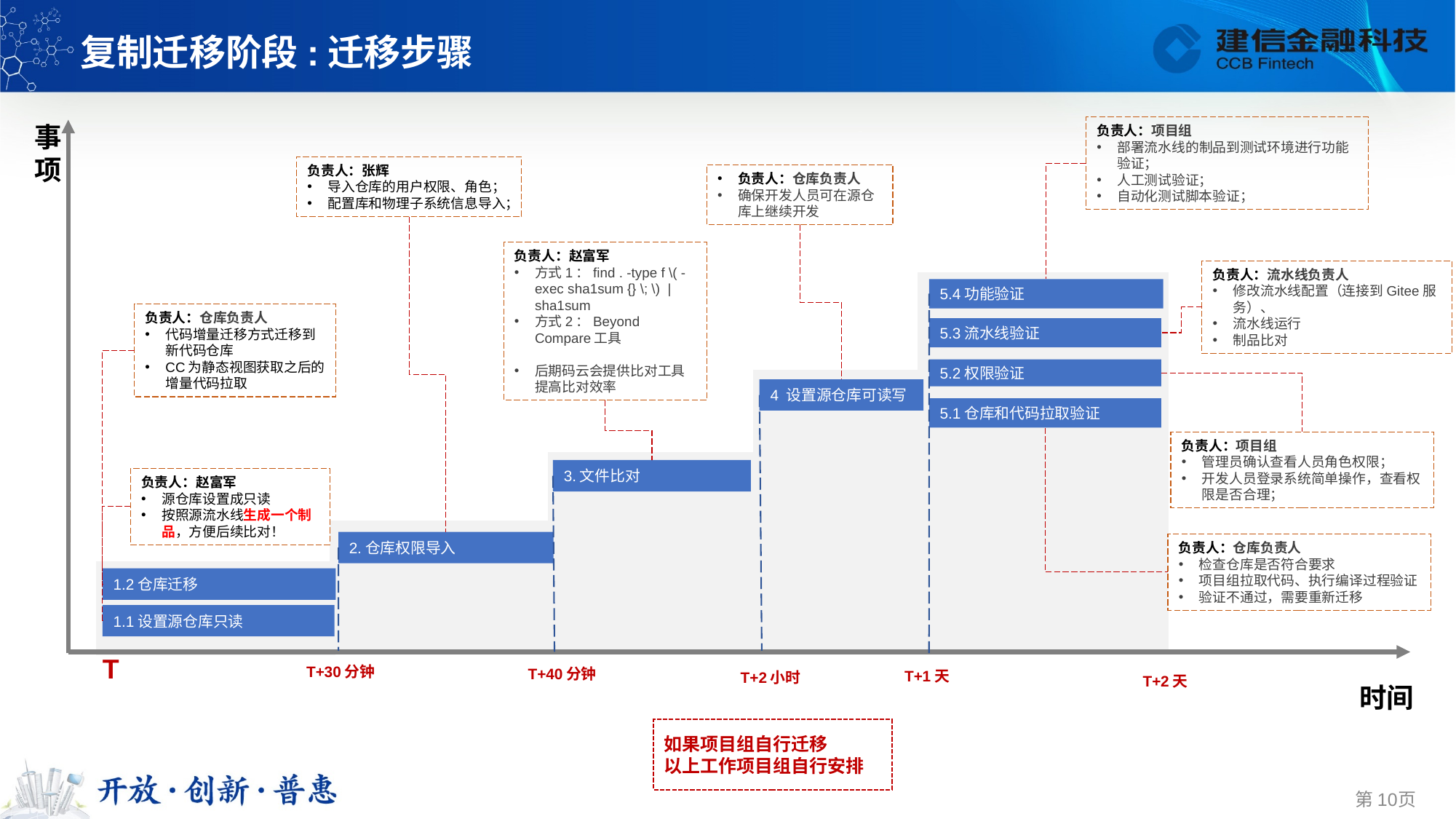

复制迁移阶段:迁移步骤
事
项
负责人：项目组
部署流水线的制品到测试环境进行功能验证；
人工测试验证；
自动化测试脚本验证；
负责人：张辉
导入仓库的用户权限、角色；
配置库和物理子系统信息导入；
负责人：仓库负责人
确保开发人员可在源仓库上继续开发
负责人：赵富军
方式1：find . -type f \( -exec sha1sum {} \; \)  | sha1sum
方式2：Beyond Compare工具

后期码云会提供比对工具提高比对效率
负责人：流水线负责人
修改流水线配置（连接到Gitee服务）、
流水线运行
制品比对

5.4功能验证
负责人：仓库负责人
代码增量迁移方式迁移到新代码仓库
CC为静态视图获取之后的增量代码拉取
5.3流水线验证
5.2权限验证

4 设置源仓库可读写
5.1仓库和代码拉取验证
负责人：项目组
管理员确认查看人员角色权限；
开发人员登录系统简单操作，查看权限是否合理；

3.文件比对
负责人：赵富军
源仓库设置成只读
按照源流水线生成一个制品，方便后续比对！

2.仓库权限导入
负责人：仓库负责人
检查仓库是否符合要求
项目组拉取代码、执行编译过程验证
验证不通过，需要重新迁移

1.2仓库迁移
1.1设置源仓库只读
T
T+30分钟
T+40分钟
T+1天
T+2小时
T+2天
时间
如果项目组自行迁移
以上工作项目组自行安排